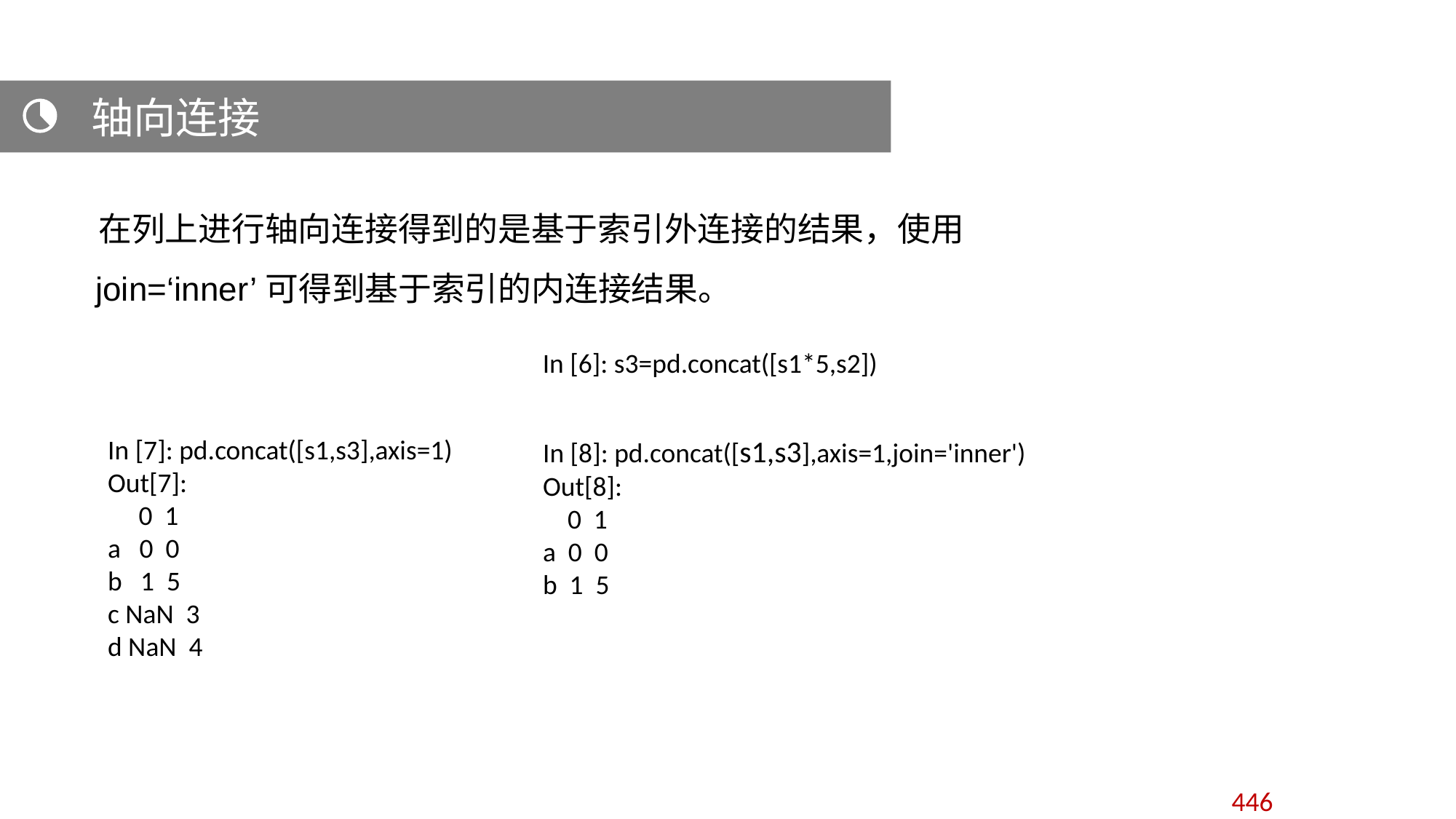

轴向连接

   在列上进行轴向连接得到的是基于索引外连接的结果，使用join=‘inner’可得到基于索引的内连接结果。
In [6]: s3=pd.concat([s1*5,s2])
In [7]: pd.concat([s1,s3],axis=1)
Out[7]:
     0  1
a   0  0
b   1  5
c NaN  3
d NaN  4
In [8]: pd.concat([s1,s3],axis=1,join='inner')
Out[8]:
    0  1
a  0  0
b  1  5

446